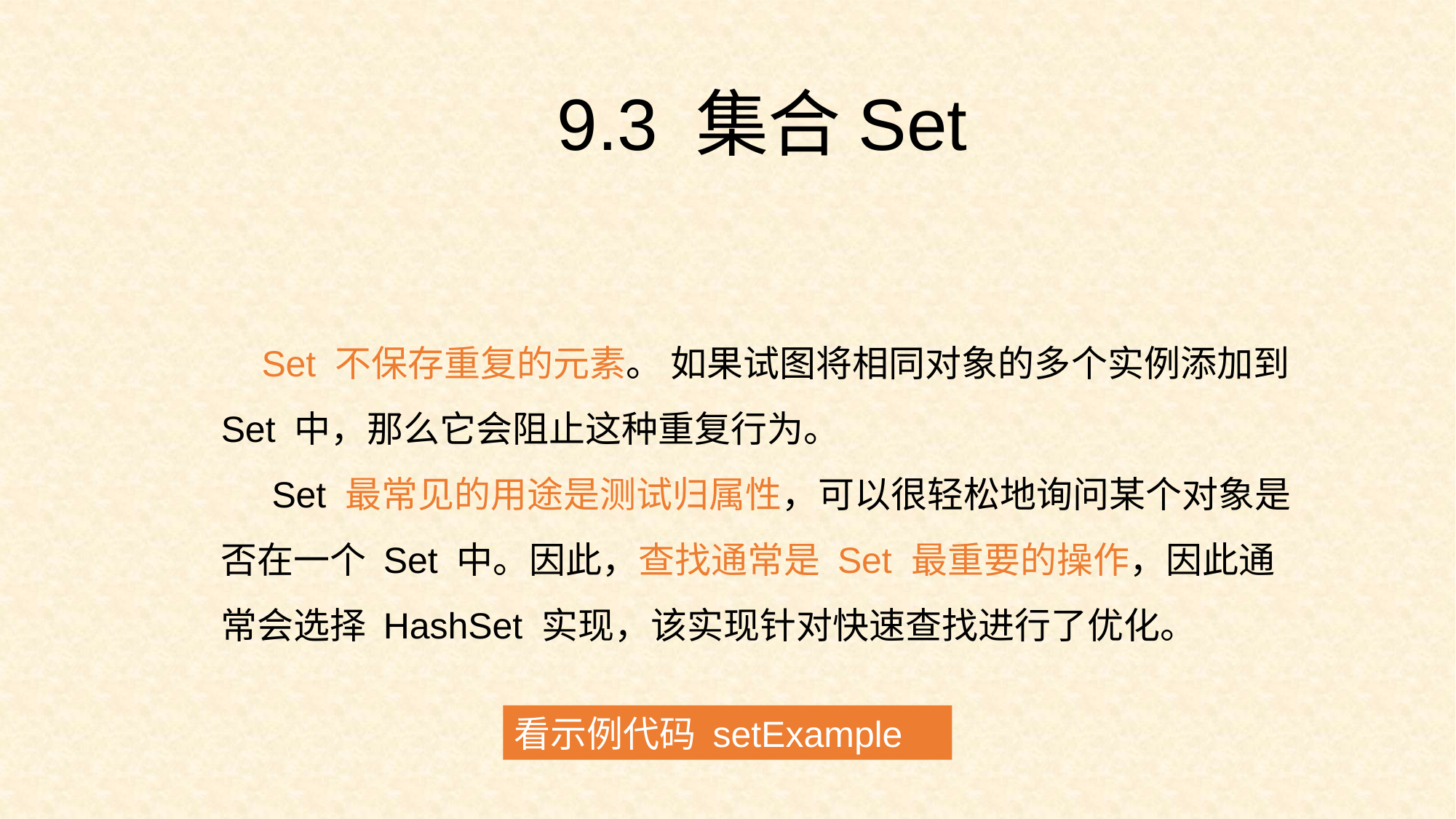

9.3 集合Set
    Set 不保存重复的元素。 如果试图将相同对象的多个实例添加到 Set 中，那么它会阻止这种重复行为。
     Set 最常见的用途是测试归属性，可以很轻松地询问某个对象是否在一个 Set 中。因此，查找通常是 Set 最重要的操作，因此通常会选择 HashSet 实现，该实现针对快速查找进行了优化。
看示例代码 setExample